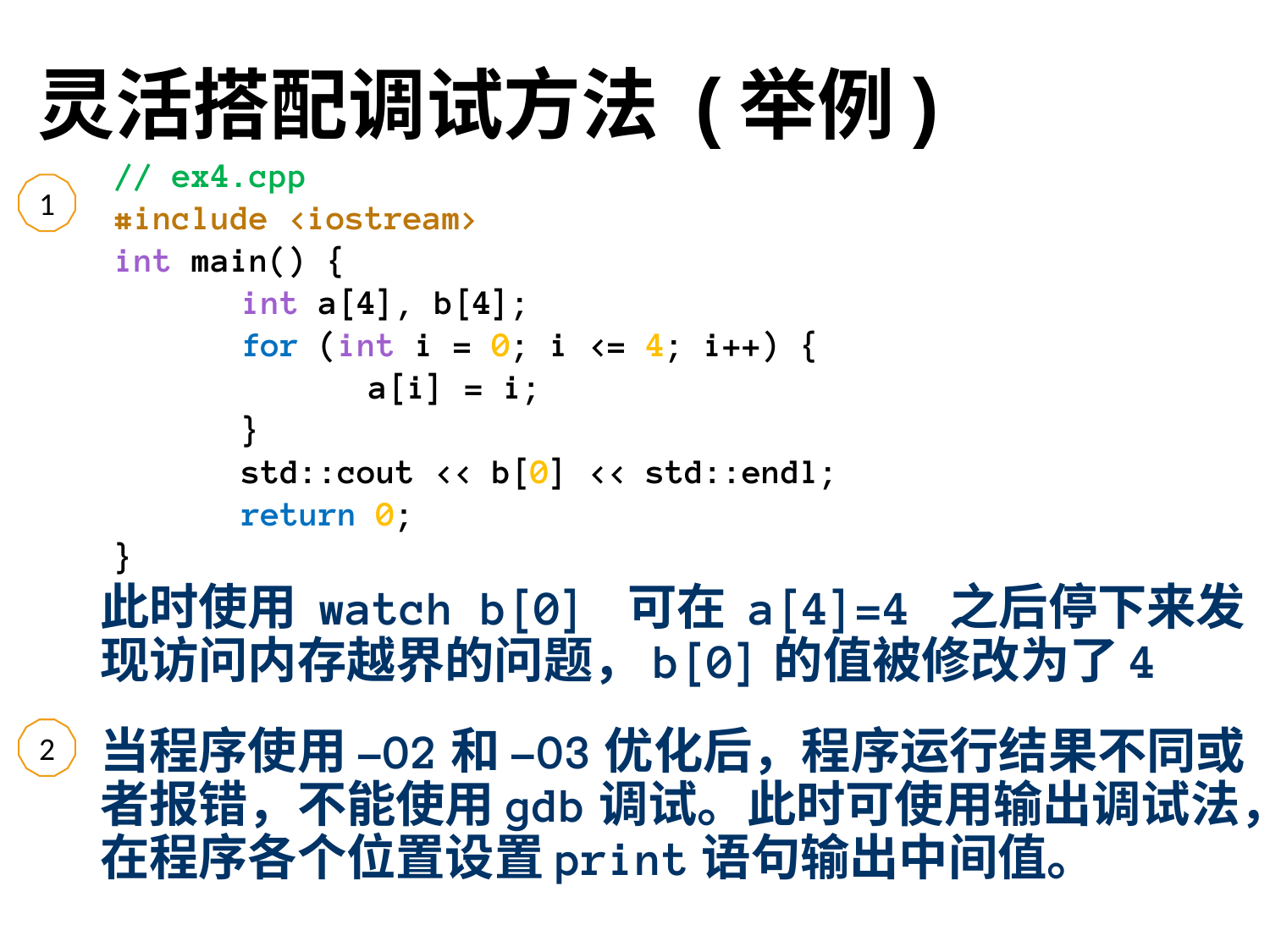

# 灵活搭配调试方法 (举例)
// ex4.cpp
#include <iostream>
int main() {
	int a[4], b[4];
	for (int i = 0; i <= 4; i++) {
		a[i] = i;
	}
	std::cout << b[0] << std::endl;
	return 0;
}
1
此时使用 watch b[0] 可在 a[4]=4 之后停下来发现访问内存越界的问题，b[0]的值被修改为了4
2
当程序使用-O2和-O3优化后，程序运行结果不同或者报错，不能使用gdb调试。此时可使用输出调试法，在程序各个位置设置print语句输出中间值。